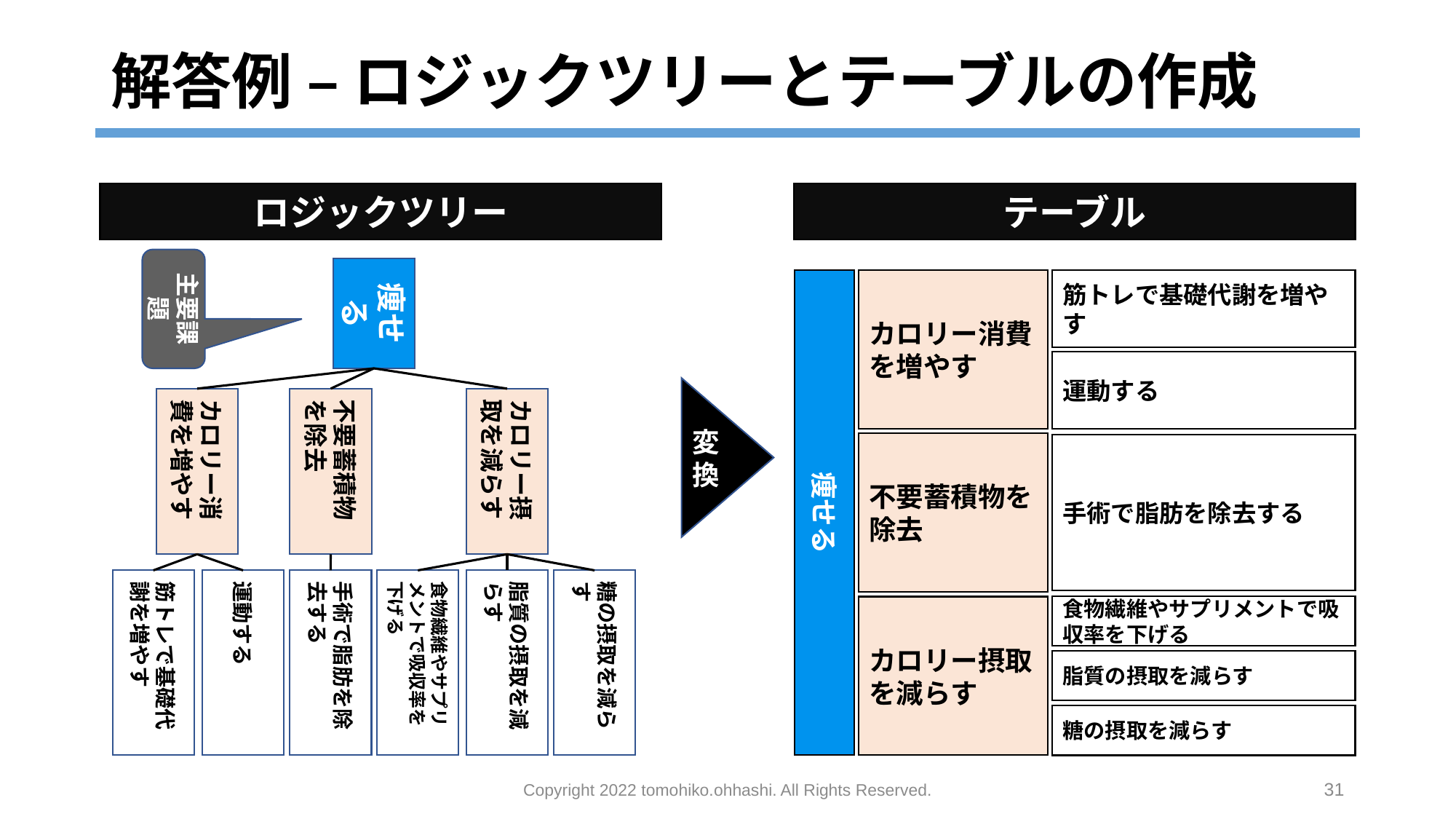

# 解答例 – ロジックツリーとテーブルの作成
テーブル
ロジックツリー
主要課題
痩せる
痩せる
カロリー消費を増やす
筋トレで基礎代謝を増やす
運動する
カロリー消費を増やす
不要蓄積物を除去
カロリー摂取を減らす
変換
不要蓄積物を除去
手術で脂肪を除去する
筋トレで基礎代謝を増やす
運動する
手術で脂肪を除去する
食物繊維やサプリメントで吸収率を下げる
脂質の摂取を減らす
糖の摂取を減らす
食物繊維やサプリメントで吸収率を下げる
カロリー摂取を減らす
脂質の摂取を減らす
糖の摂取を減らす
Copyright 2022 tomohiko.ohhashi. All Rights Reserved.
31